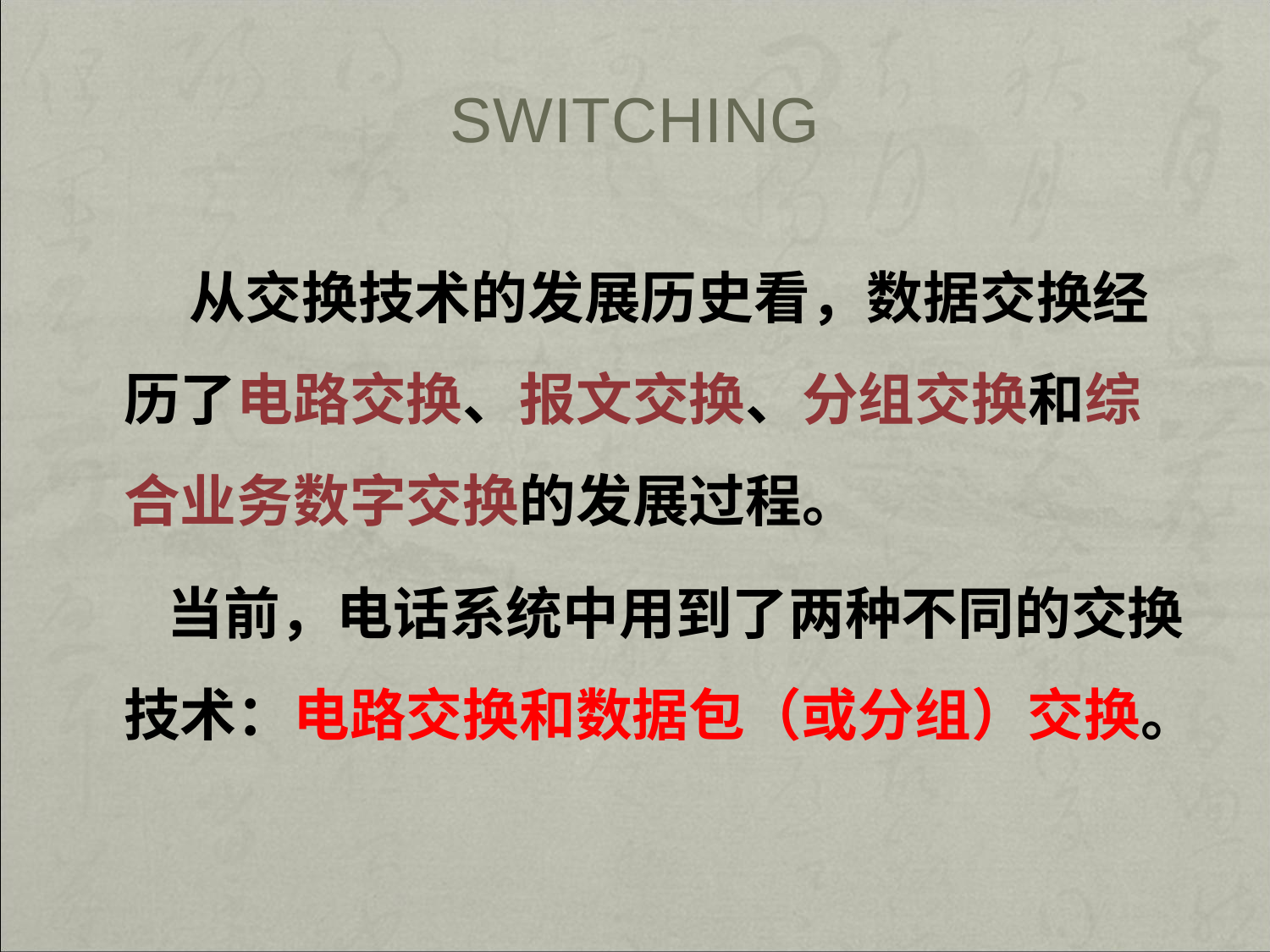

# Switching
	    从交换技术的发展历史看，数据交换经历了电路交换、报文交换、分组交换和综合业务数字交换的发展过程。
      当前，电话系统中用到了两种不同的交换技术：电路交换和数据包（或分组）交换。